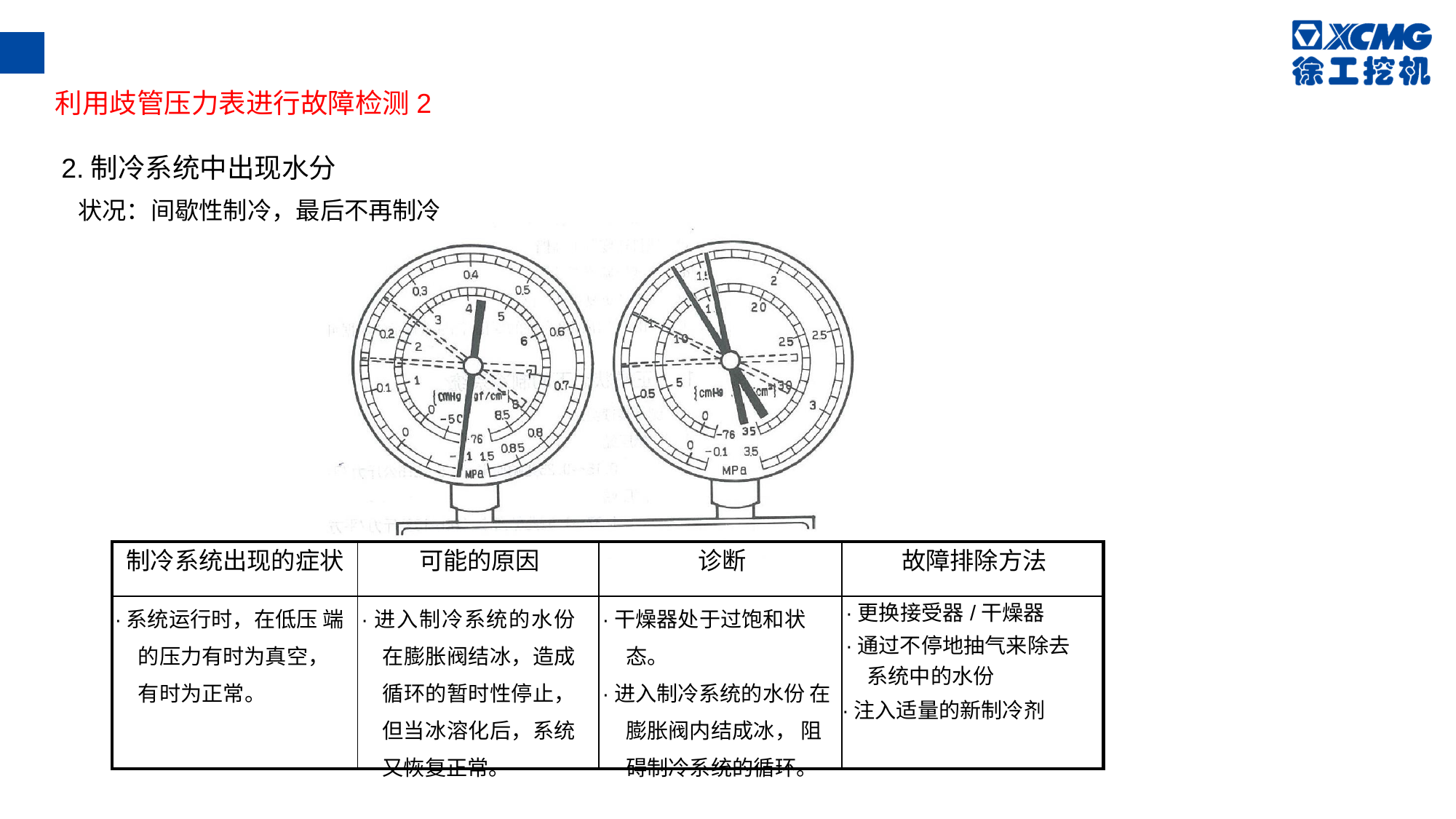

利用歧管压力表进行故障检测2
2.制冷系统中出现水分
状况：间歇性制冷，最后不再制冷

| 制冷系统出现的症状 | 可能的原因 | 诊断 | 故障排除方法 |
| --- | --- | --- | --- |
| ·系统运行时，在低压 端的压力有时为真空， 有时为正常。 | ·进入制冷系统的水份 在膨胀阀结冰，造成 循环的暂时性停止， 但当冰溶化后，系统 又恢复正常。 | ·干燥器处于过饱和状 态。 ·进入制冷系统的水份 在膨胀阀内结成冰， 阻碍制冷系统的循环。 | ·更换接受器/干燥器 ·通过不停地抽气来除去 系统中的水份 ·注入适量的新制冷剂 |